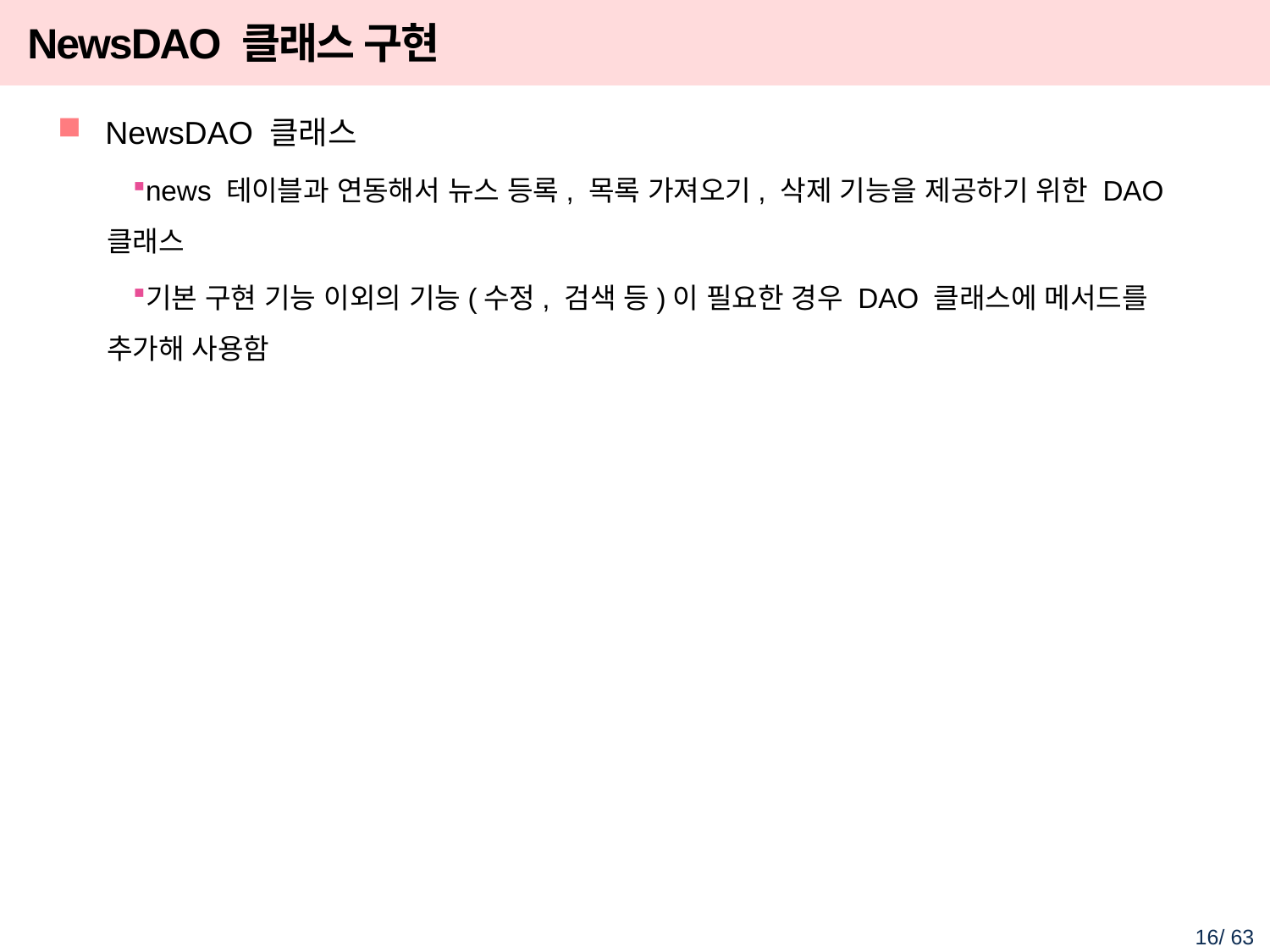

# NewsDAO 클래스 구현
NewsDAO 클래스
news 테이블과 연동해서 뉴스 등록, 목록 가져오기, 삭제 기능을 제공하기 위한 DAO 클래스
기본 구현 기능 이외의 기능(수정, 검색 등)이 필요한 경우 DAO 클래스에 메서드를 추가해 사용함